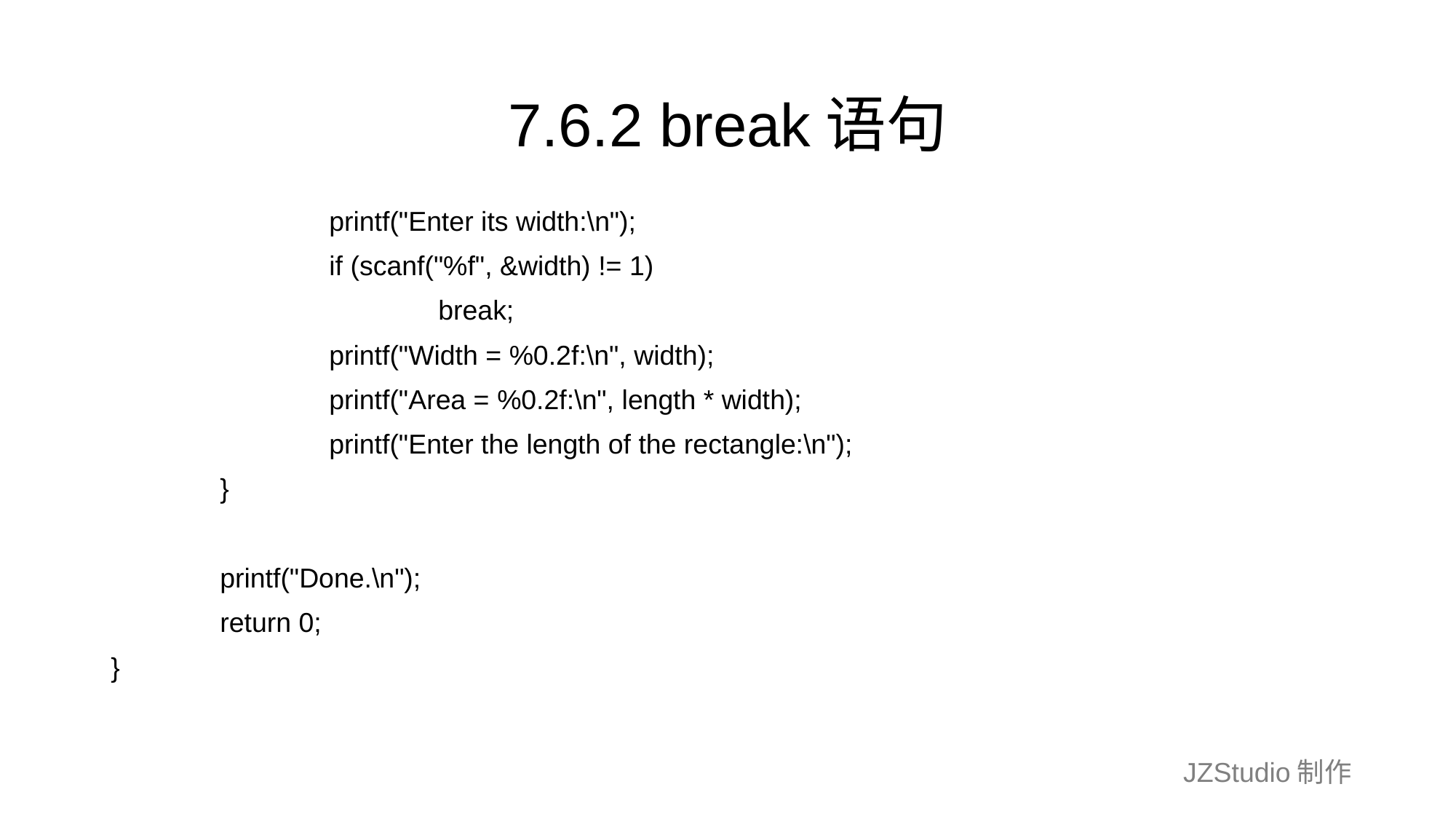

# 7.6.2 break语句
		printf("Enter its width:\n");
		if (scanf("%f", &width) != 1)
			break;
		printf("Width = %0.2f:\n", width);
		printf("Area = %0.2f:\n", length * width);
		printf("Enter the length of the rectangle:\n");
	}

	printf("Done.\n");
	return 0;
}